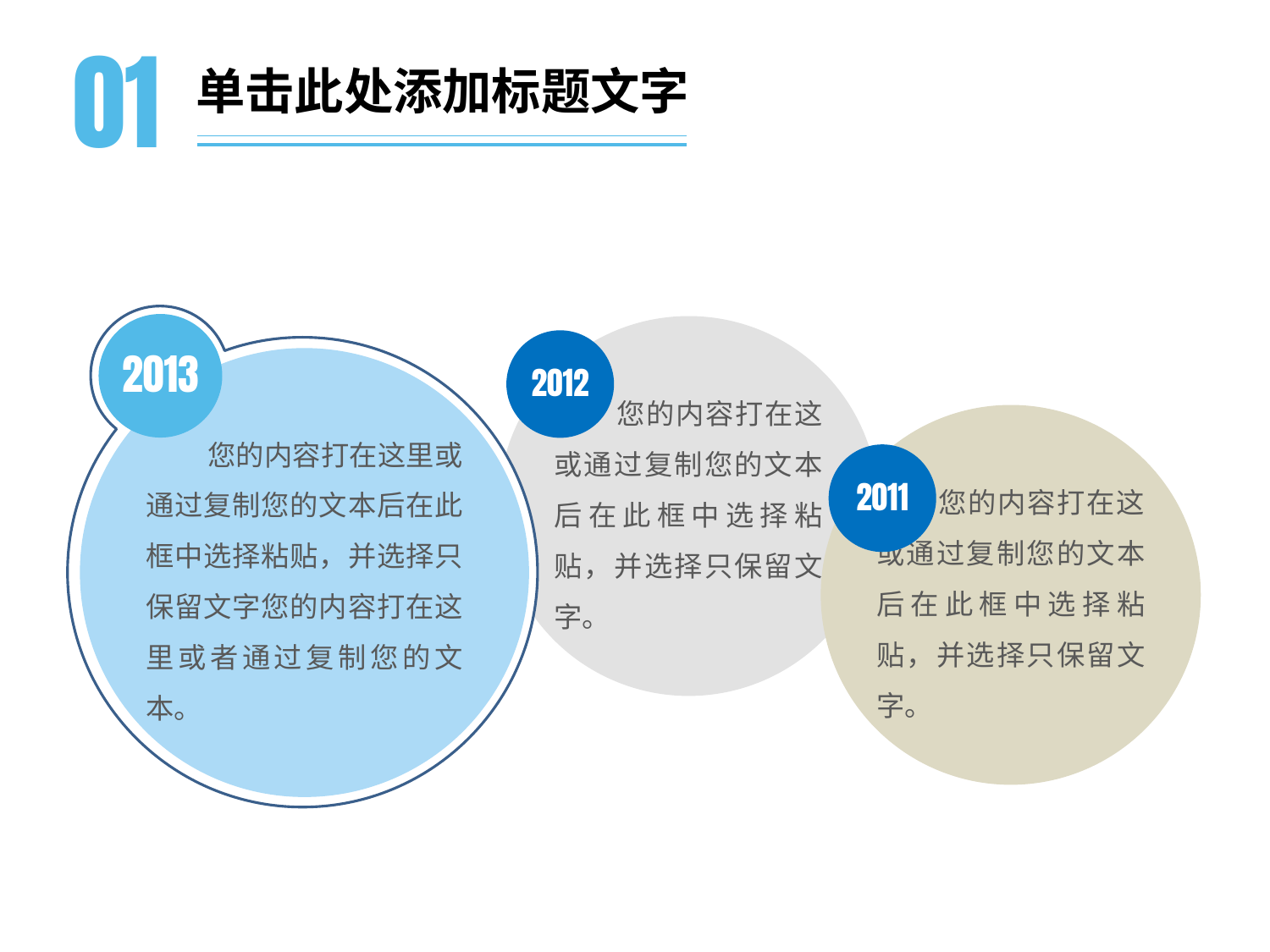

01
单击此处添加标题文字

2013
您的内容打在这或通过复制您的文本后在此框中选择粘贴，并选择只保留文字。
2012
您的内容打在这里或通过复制您的文本后在此框中选择粘贴，并选择只保留文字您的内容打在这里或者通过复制您的文本。
您的内容打在这或通过复制您的文本后在此框中选择粘贴，并选择只保留文字。
2011